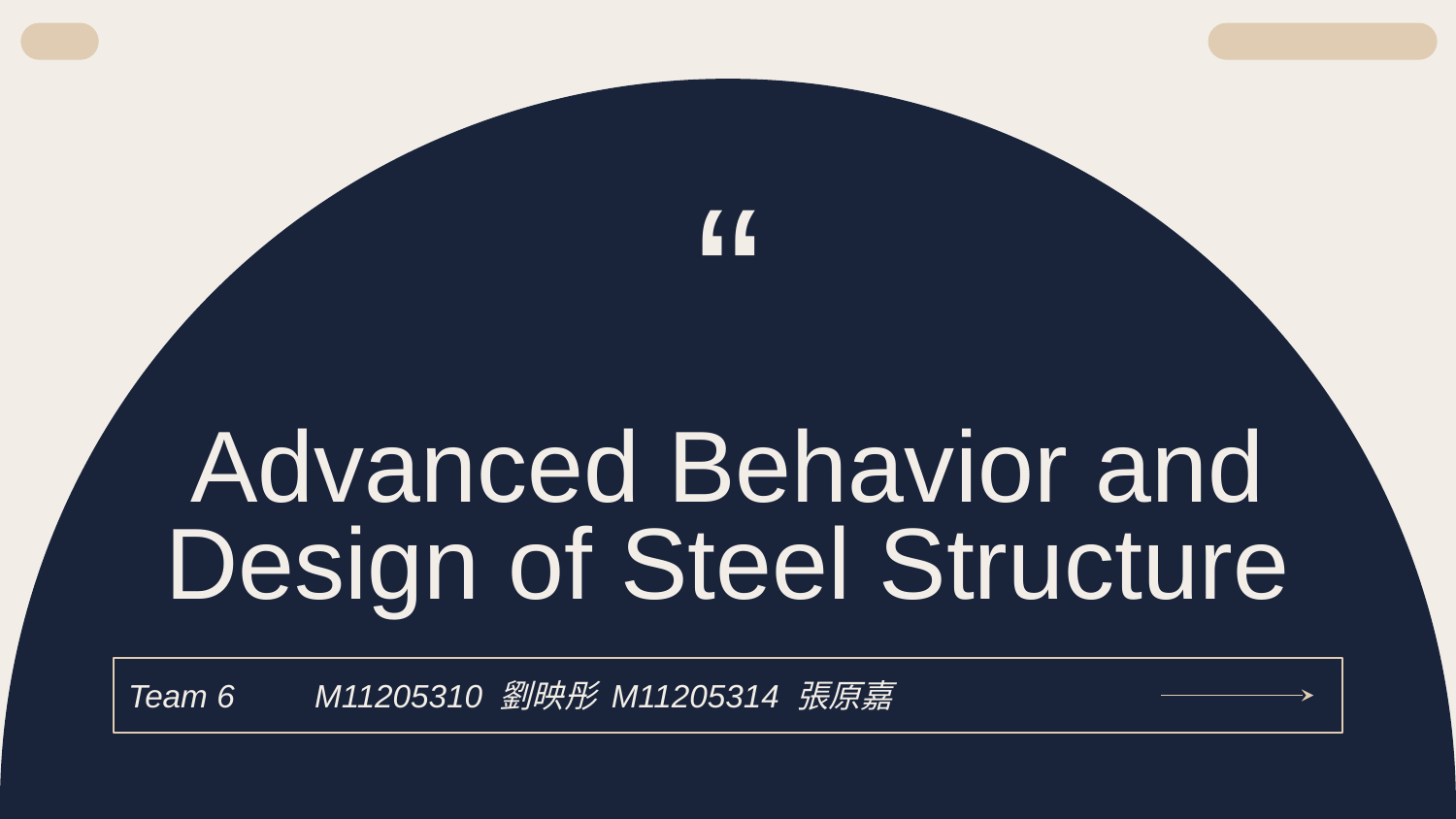

“
# Advanced Behavior and Design of Steel Structure
Team 6　　M11205310 劉映彤 M11205314 張原嘉